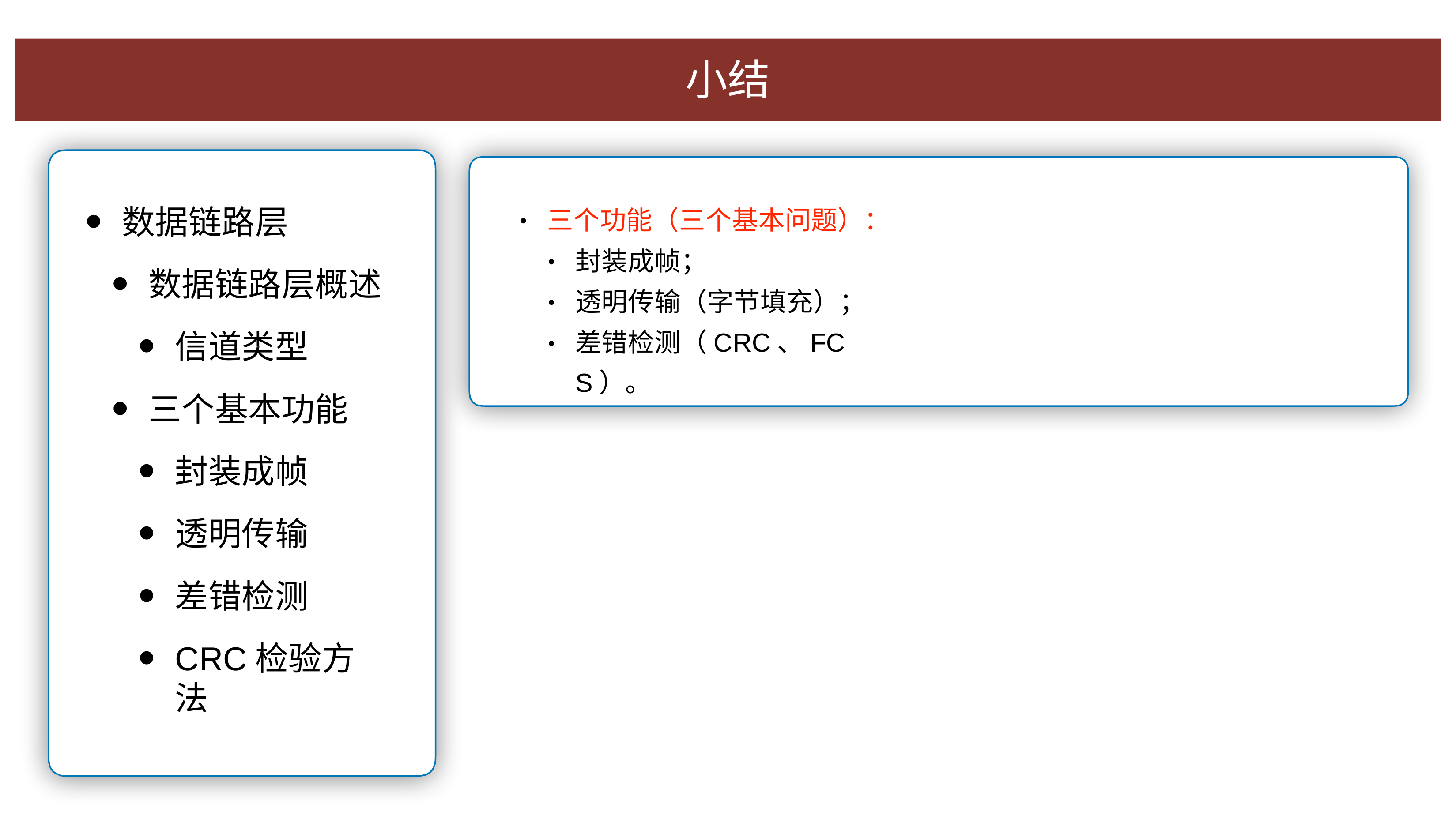

# ⼩结

数据链路层
数据链路层概述
信道类型
三个基本功能
封装成帧
透明传输
差错检测
CRC检验⽅法
三个功能（三个基本问题）：
•
封装成帧；
透明传输（字节填充）；  差错检测（CRC、FCS）。
•
•
•